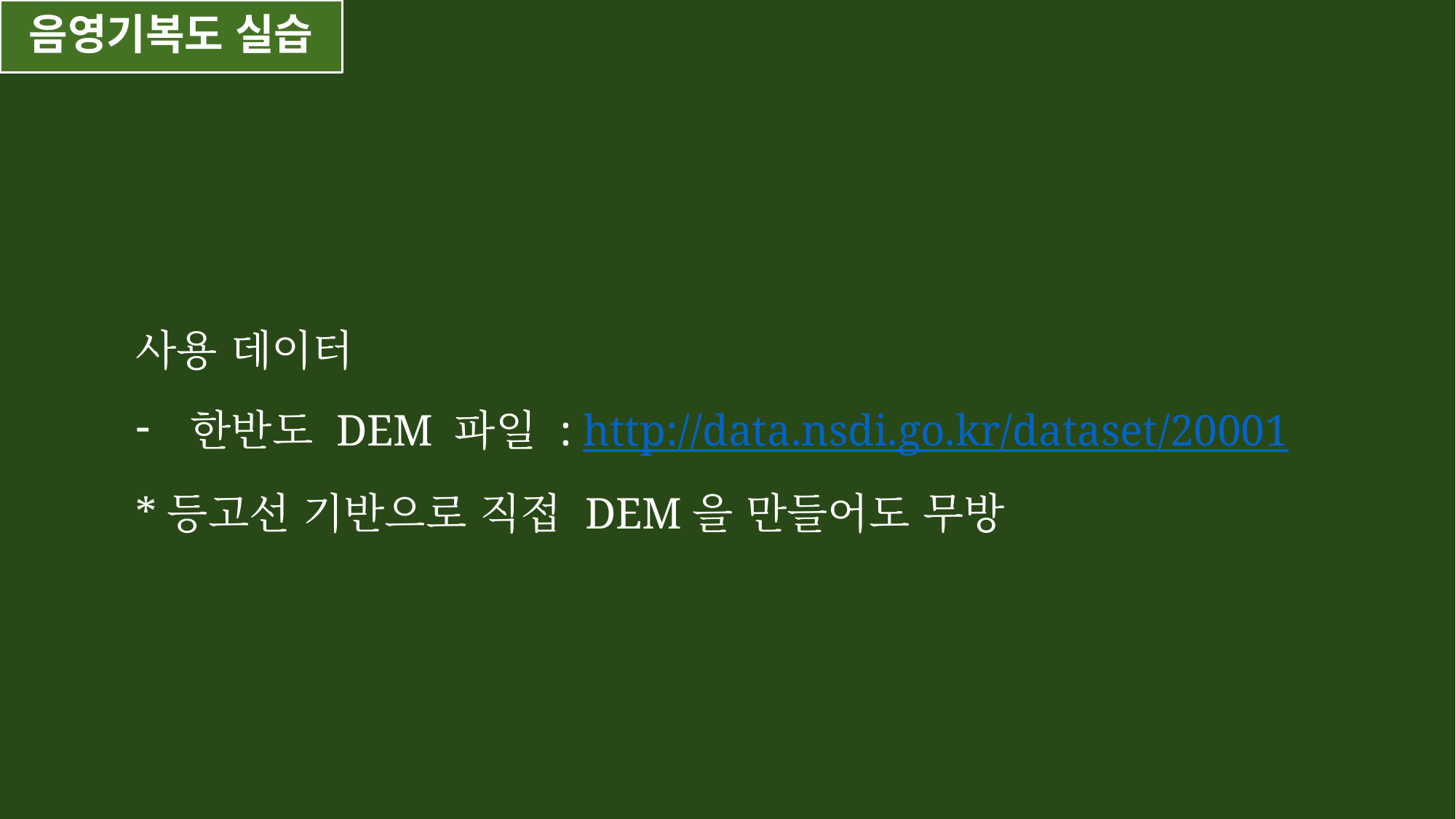

음영기복도 실습
사용 데이터
한반도 DEM 파일 : http://data.nsdi.go.kr/dataset/20001
*등고선 기반으로 직접 DEM을 만들어도 무방